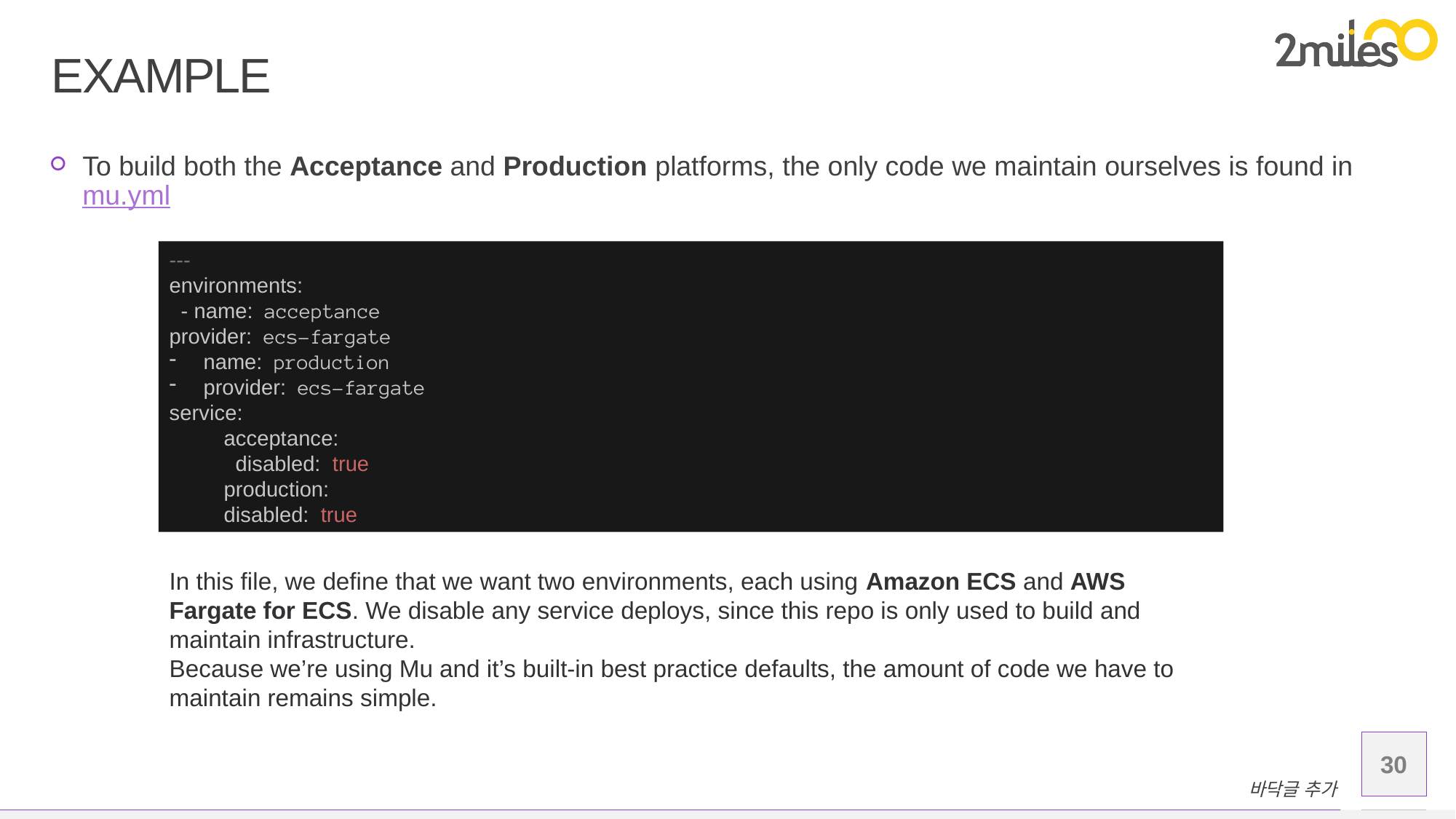

# Example
To build both the Acceptance and Production platforms, the only code we maintain ourselves is found in mu.yml
---
environments:
 - name: acceptance
provider: ecs-fargate
name: production
provider: ecs-fargate
service:
acceptance:
 disabled: true
production:
disabled: true
In this file, we define that we want two environments, each using Amazon ECS and AWS Fargate for ECS. We disable any service deploys, since this repo is only used to build and maintain infrastructure.
Because we’re using Mu and it’s built-in best practice defaults, the amount of code we have to maintain remains simple.
30
바닥글 추가